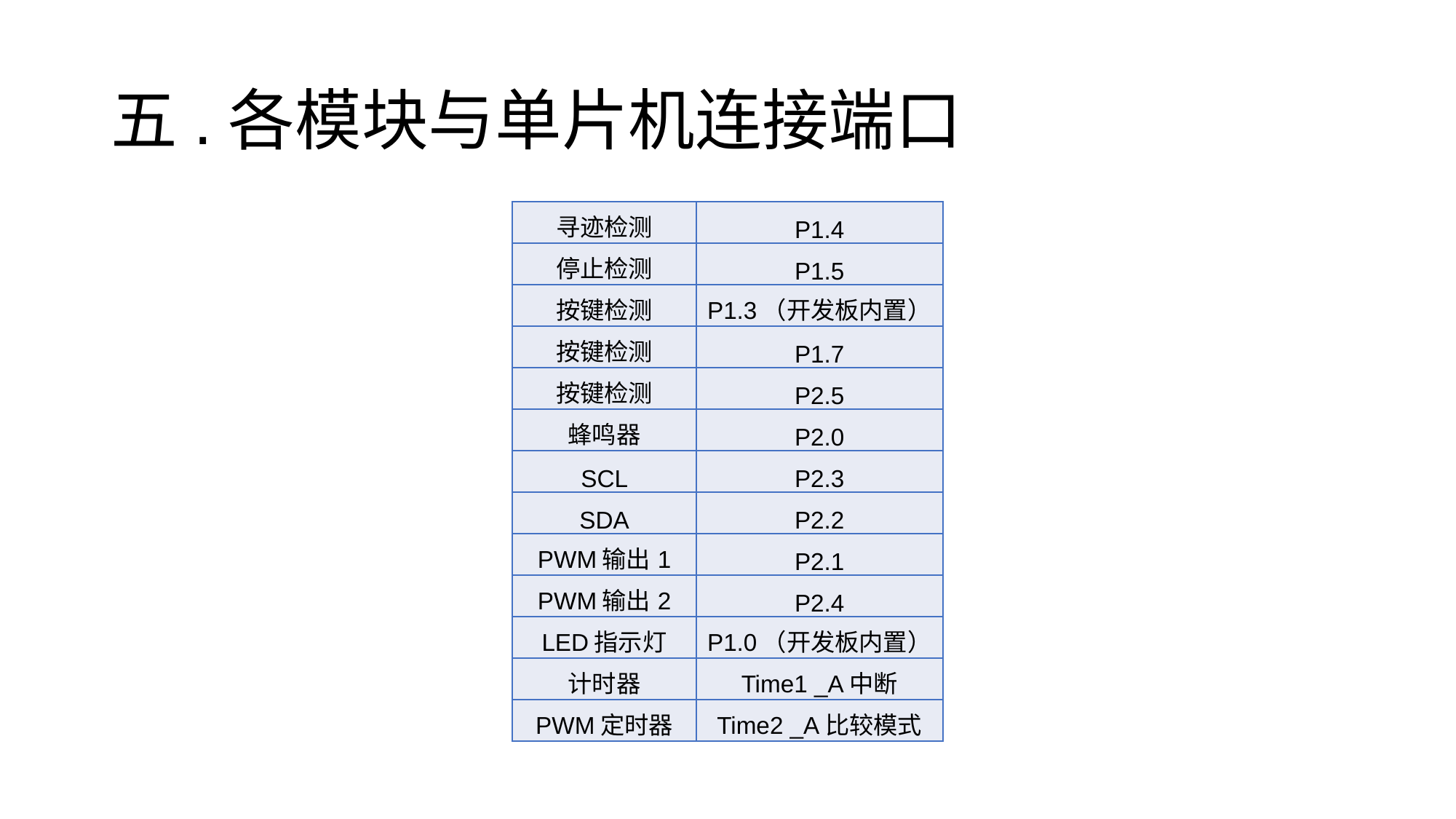

# 五.各模块与单片机连接端口
| 寻迹检测 | P1.4 |
| --- | --- |
| 停止检测 | P1.5 |
| 按键检测 | P1.3（开发板内置） |
| 按键检测 | P1.7 |
| 按键检测 | P2.5 |
| 蜂鸣器 | P2.0 |
| SCL | P2.3 |
| SDA | P2.2 |
| PWM输出1 | P2.1 |
| PWM输出2 | P2.4 |
| LED指示灯 | P1.0（开发板内置） |
| 计时器 | Time1 \_A中断 |
| PWM定时器 | Time2 \_A比较模式 |